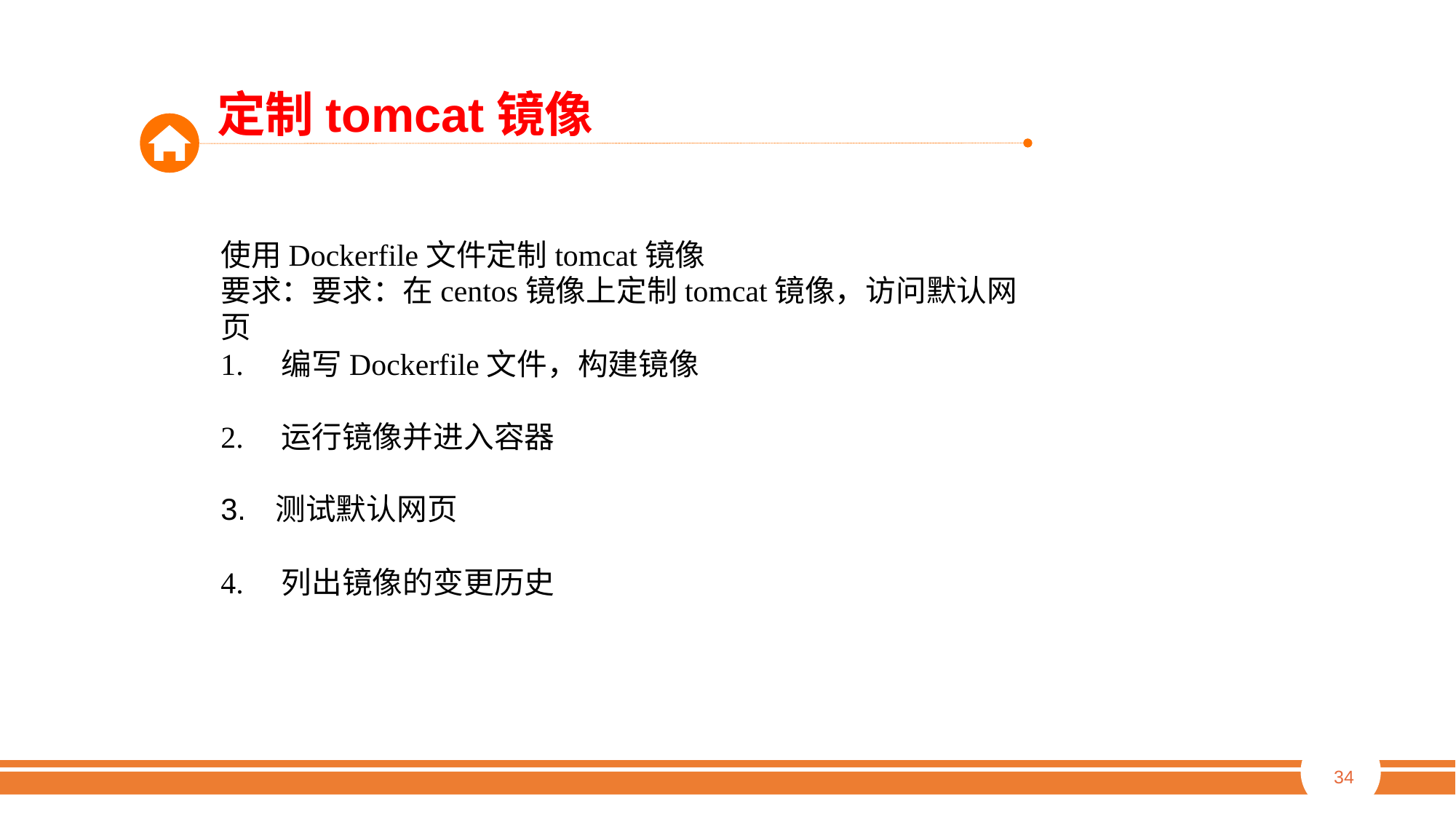

定制tomcat镜像
使用Dockerfile文件定制tomcat镜像
要求：要求：在centos镜像上定制tomcat镜像，访问默认网页
1.    编写Dockerfile文件，构建镜像

2.    运行镜像并进入容器

测试默认网页

4.    列出镜像的变更历史
34